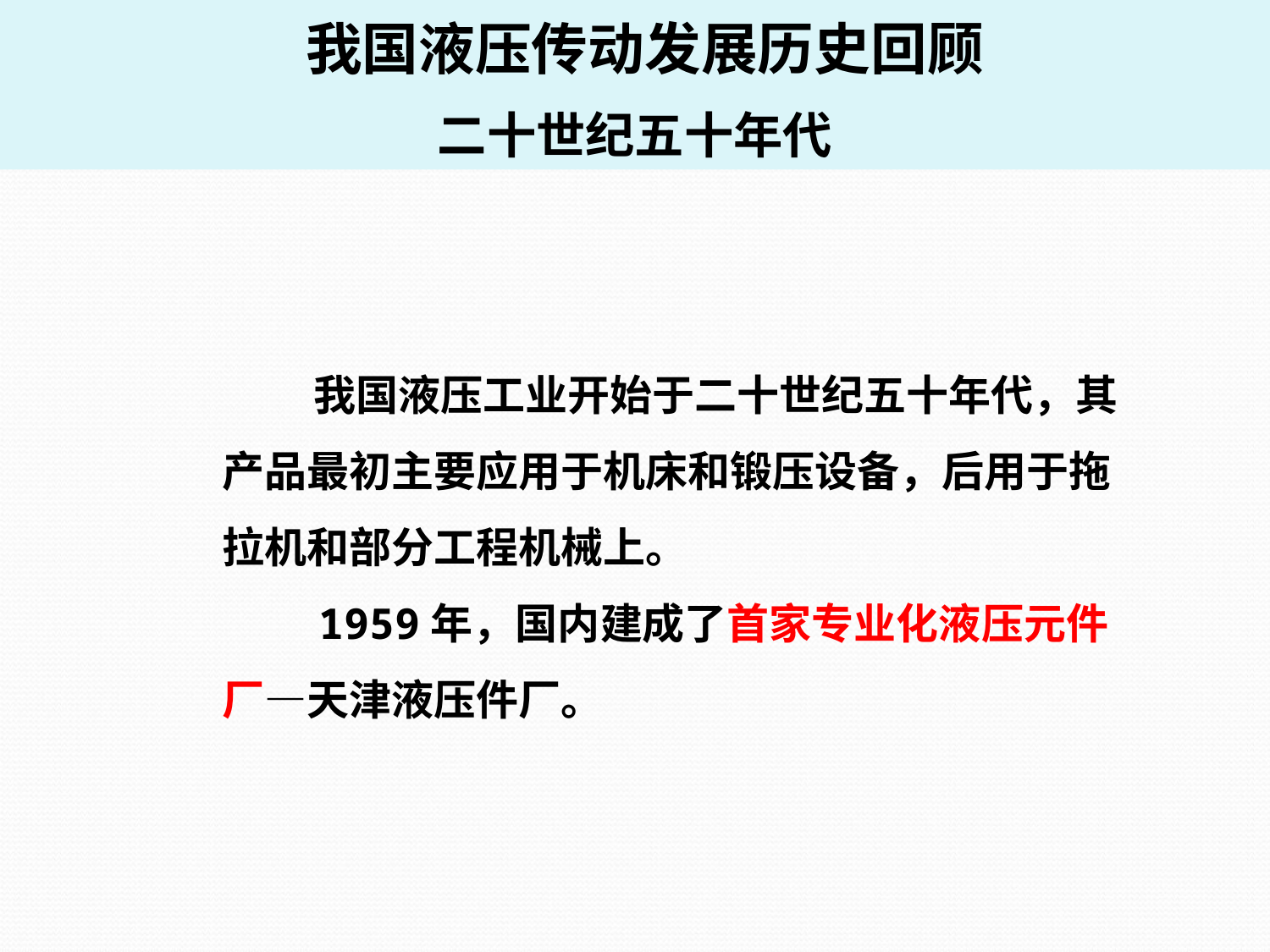

我国液压传动发展历史回顾
二十世纪五十年代
         我国液压工业开始于二十世纪五十年代，其产品最初主要应用于机床和锻压设备，后用于拖拉机和部分工程机械上。
    1959年，国内建成了首家专业化液压元件厂—天津液压件厂。